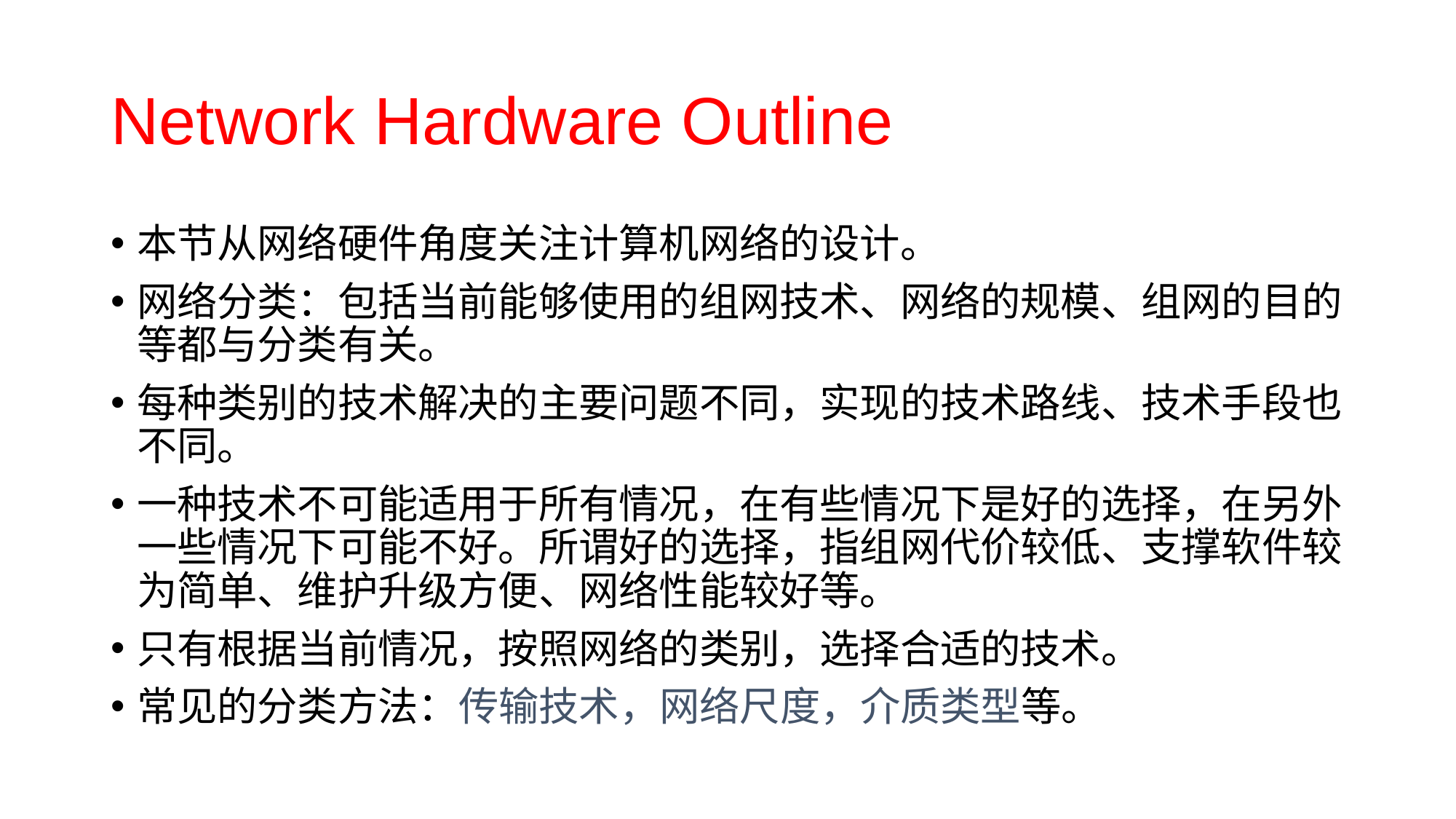

# Network Hardware Outline
本节从网络硬件角度关注计算机网络的设计。
网络分类：包括当前能够使用的组网技术、网络的规模、组网的目的等都与分类有关。
每种类别的技术解决的主要问题不同，实现的技术路线、技术手段也不同。
一种技术不可能适用于所有情况，在有些情况下是好的选择，在另外一些情况下可能不好。所谓好的选择，指组网代价较低、支撑软件较为简单、维护升级方便、网络性能较好等。
只有根据当前情况，按照网络的类别，选择合适的技术。
常见的分类方法：传输技术，网络尺度，介质类型等。